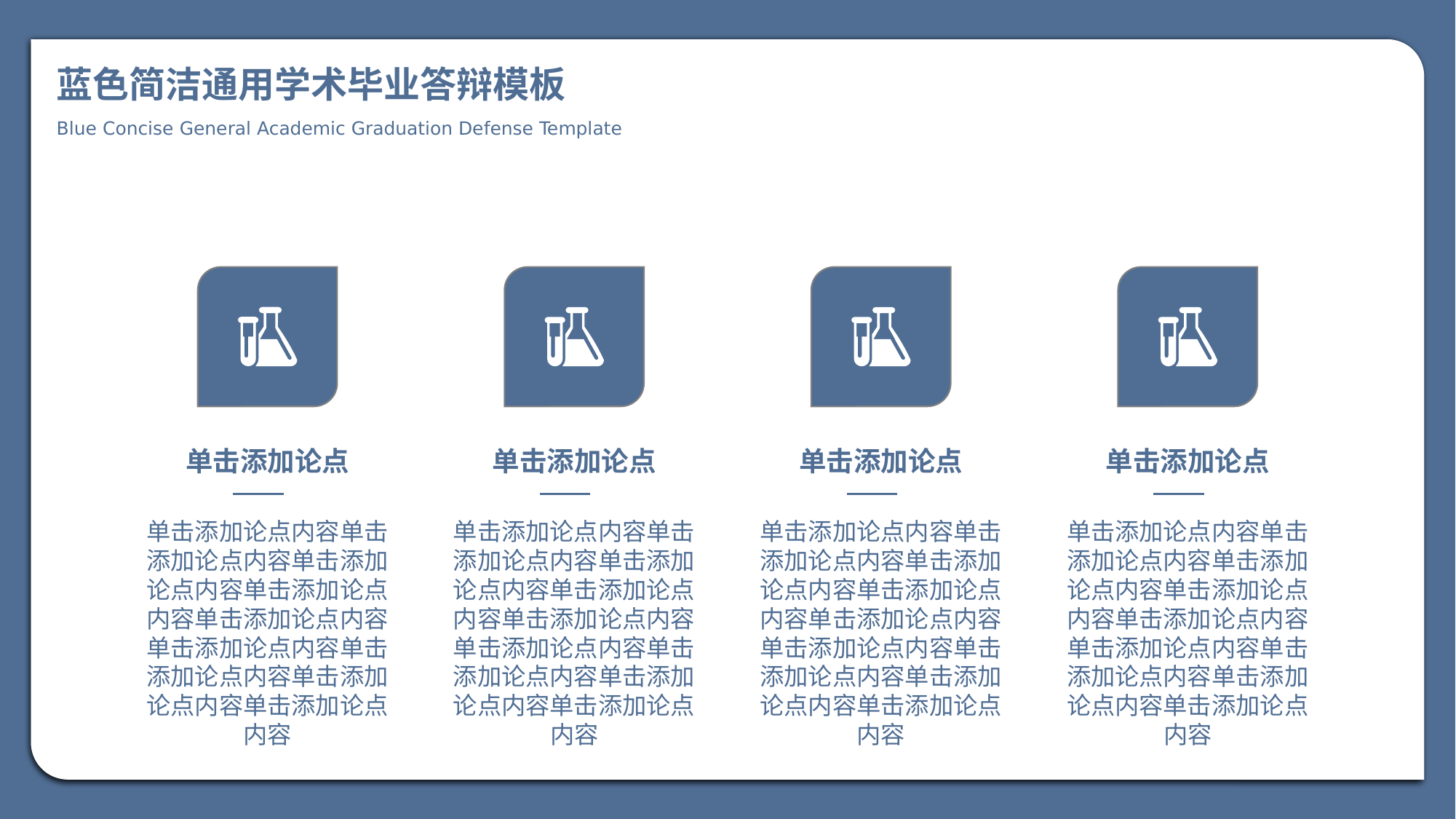

蓝色简洁通用学术毕业答辩模板
Blue Concise General Academic Graduation Defense Template

单击添加论点
单击添加论点
单击添加论点
单击添加论点
单击添加论点内容单击添加论点内容单击添加论点内容单击添加论点内容单击添加论点内容
单击添加论点内容单击添加论点内容单击添加论点内容单击添加论点内容
单击添加论点内容单击添加论点内容单击添加论点内容单击添加论点内容单击添加论点内容
单击添加论点内容单击添加论点内容单击添加论点内容单击添加论点内容
单击添加论点内容单击添加论点内容单击添加论点内容单击添加论点内容单击添加论点内容
单击添加论点内容单击添加论点内容单击添加论点内容单击添加论点内容
单击添加论点内容单击添加论点内容单击添加论点内容单击添加论点内容单击添加论点内容
单击添加论点内容单击添加论点内容单击添加论点内容单击添加论点内容